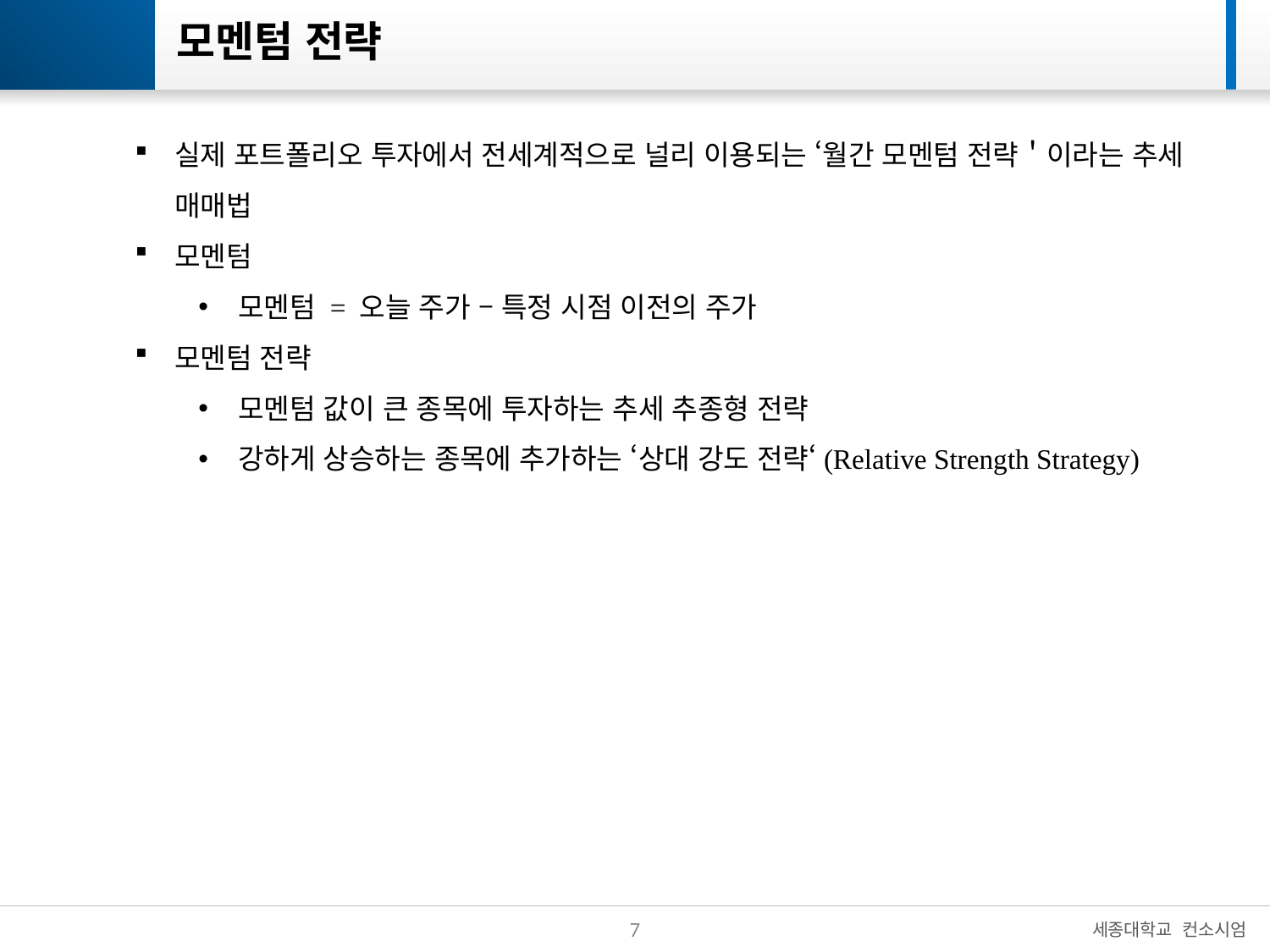

# 모멘텀 전략
실제 포트폴리오 투자에서 전세계적으로 널리 이용되는 ‘월간 모멘텀 전략＇이라는 추세 매매법
모멘텀
모멘텀 = 오늘 주가 – 특정 시점 이전의 주가
모멘텀 전략
모멘텀 값이 큰 종목에 투자하는 추세 추종형 전략
강하게 상승하는 종목에 추가하는 ‘상대 강도 전략‘(Relative Strength Strategy)